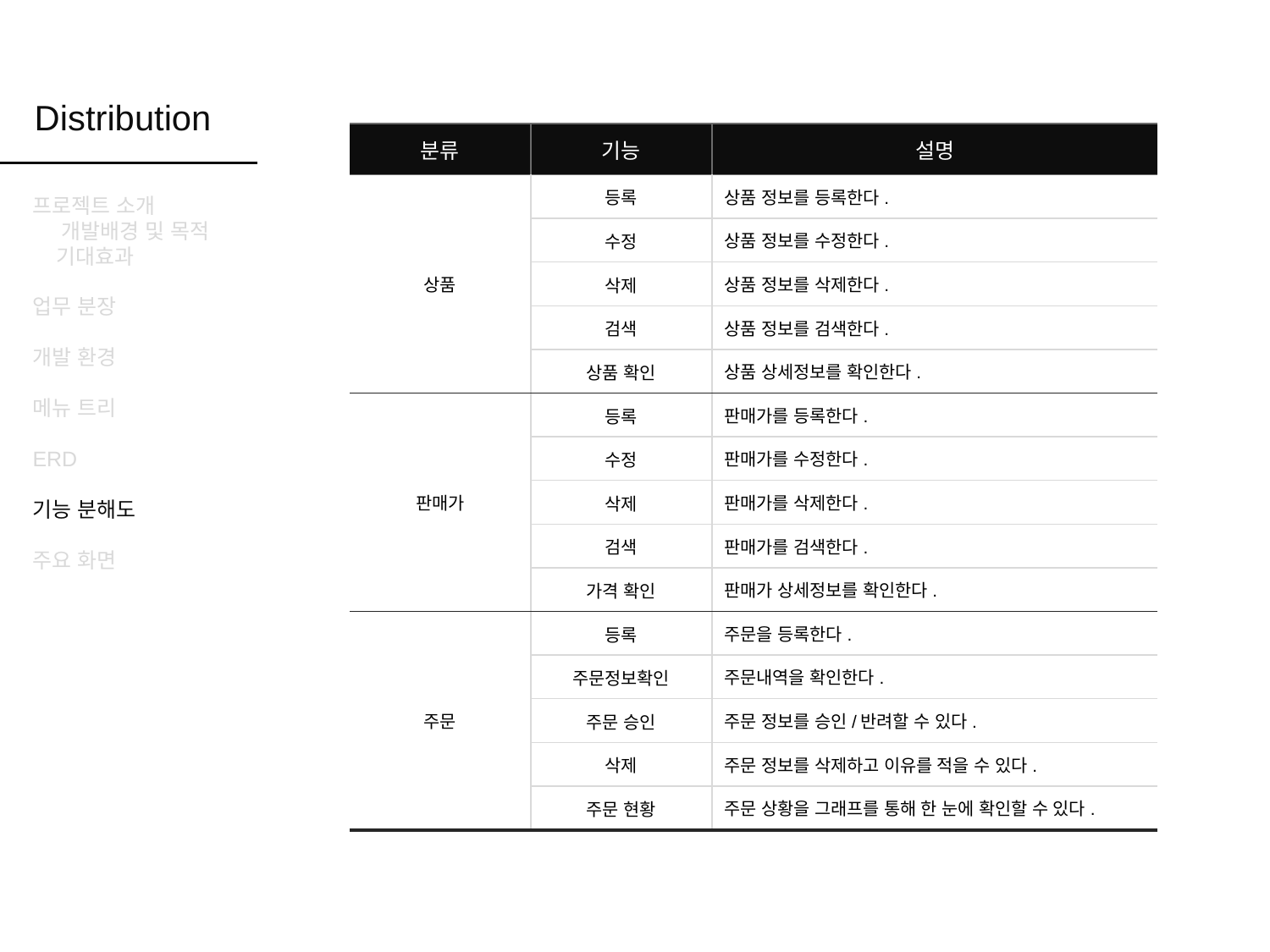

Distribution
| 분류 | 기능 | 설명 |
| --- | --- | --- |
| 상품 | 등록 | 상품 정보를 등록한다. |
|  | 수정 | 상품 정보를 수정한다. |
|  | 삭제 | 상품 정보를 삭제한다. |
|  | 검색 | 상품 정보를 검색한다. |
|  | 상품 확인 | 상품 상세정보를 확인한다. |
| 판매가 | 등록 | 판매가를 등록한다. |
|  | 수정 | 판매가를 수정한다. |
|  | 삭제 | 판매가를 삭제한다. |
|  | 검색 | 판매가를 검색한다. |
|  | 가격 확인 | 판매가 상세정보를 확인한다. |
| 주문 | 등록 | 주문을 등록한다. |
|  | 주문정보확인 | 주문내역을 확인한다. |
|  | 주문 승인 | 주문 정보를 승인/반려할 수 있다. |
|  | 삭제 | 주문 정보를 삭제하고 이유를 적을 수 있다. |
|  | 주문 현황 | 주문 상황을 그래프를 통해 한 눈에 확인할 수 있다. |
프로젝트 소개
    개발배경 및 목적
    기대효과
업무 분장
개발 환경
메뉴 트리
ERD
기능 분해도
주요 화면